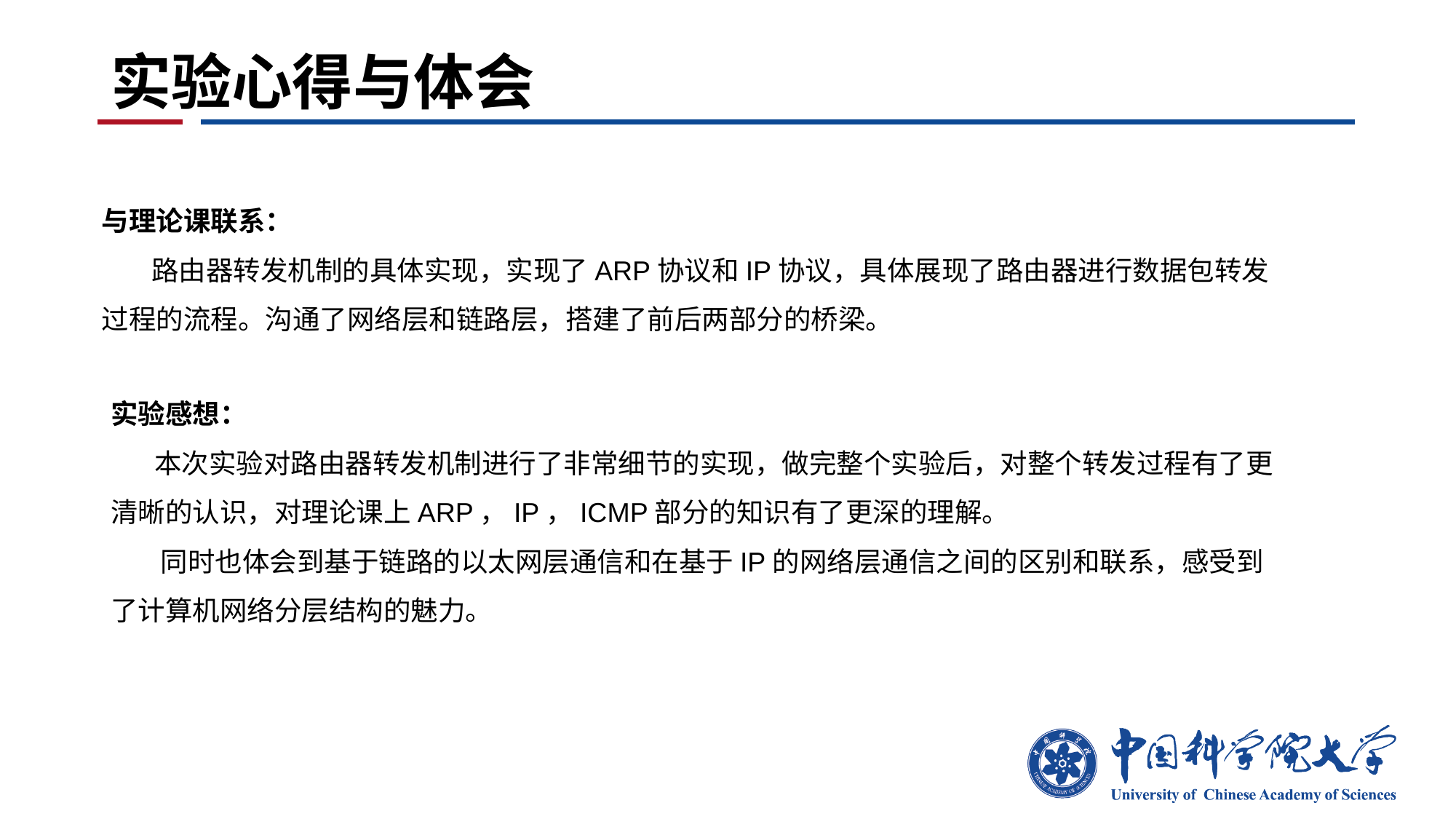

# 实验心得与体会
与理论课联系：
       路由器转发机制的具体实现，实现了ARP协议和IP协议，具体展现了路由器进行数据包转发过程的流程。沟通了网络层和链路层，搭建了前后两部分的桥梁。

实验感想：
      本次实验对路由器转发机制进行了非常细节的实现，做完整个实验后，对整个转发过程有了更清晰的认识，对理论课上ARP，IP，ICMP部分的知识有了更深的理解。
       同时也体会到基于链路的以太网层通信和在基于IP的网络层通信之间的区别和联系，感受到了计算机网络分层结构的魅力。